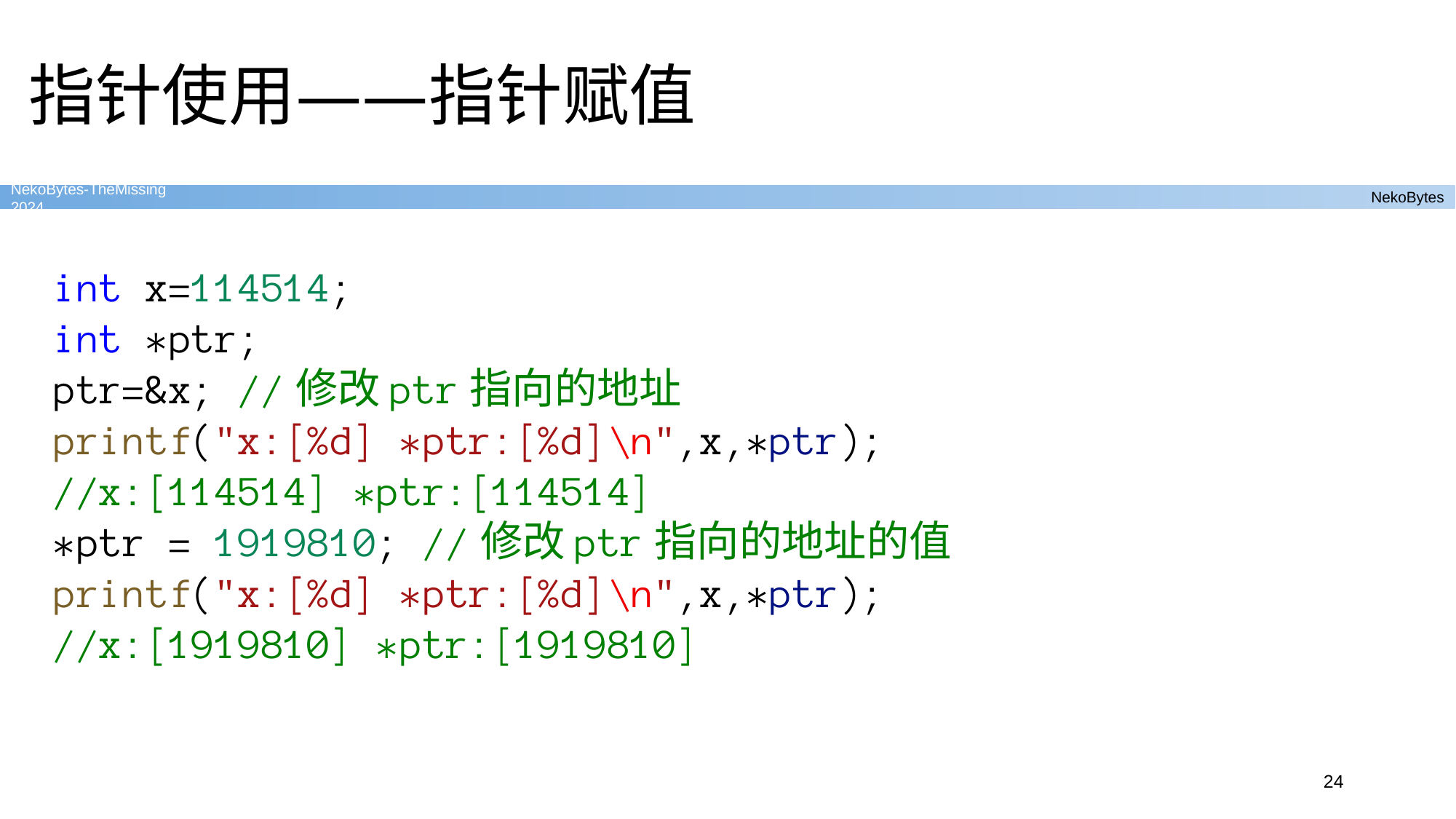

# 指针使用——指针赋值
int x=114514;
int *ptr;
ptr=&x; //修改ptr指向的地址
printf("x:[%d] *ptr:[%d]\n",x,*ptr);
//x:[114514] *ptr:[114514]
*ptr = 1919810; //修改ptr指向的地址的值
printf("x:[%d] *ptr:[%d]\n",x,*ptr);
//x:[1919810] *ptr:[1919810]
24